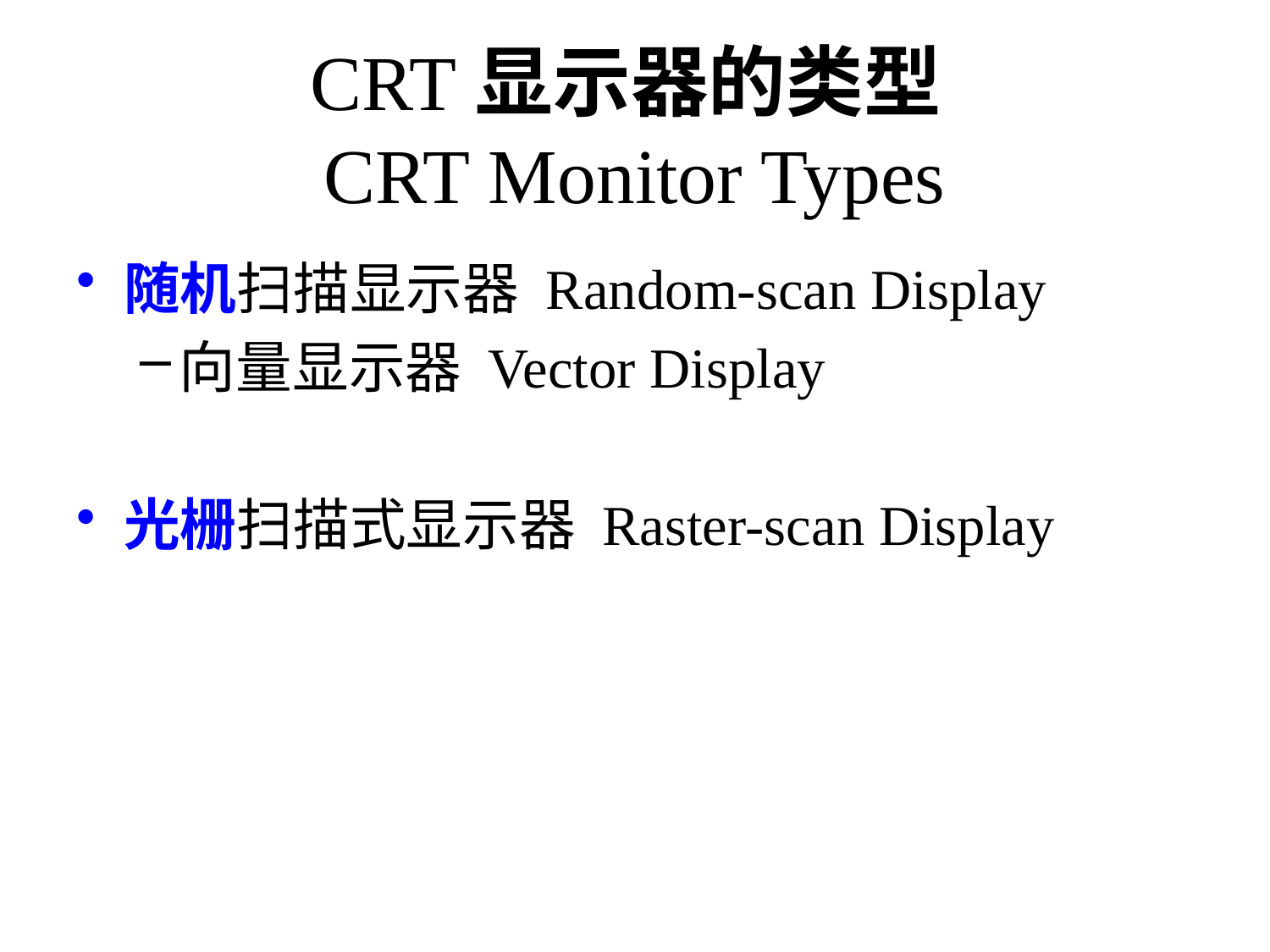

# CRT显示器的类型 CRT Monitor Types
随机扫描显示器 Random-scan Display
向量显示器 Vector Display

光栅扫描式显示器 Raster-scan Display